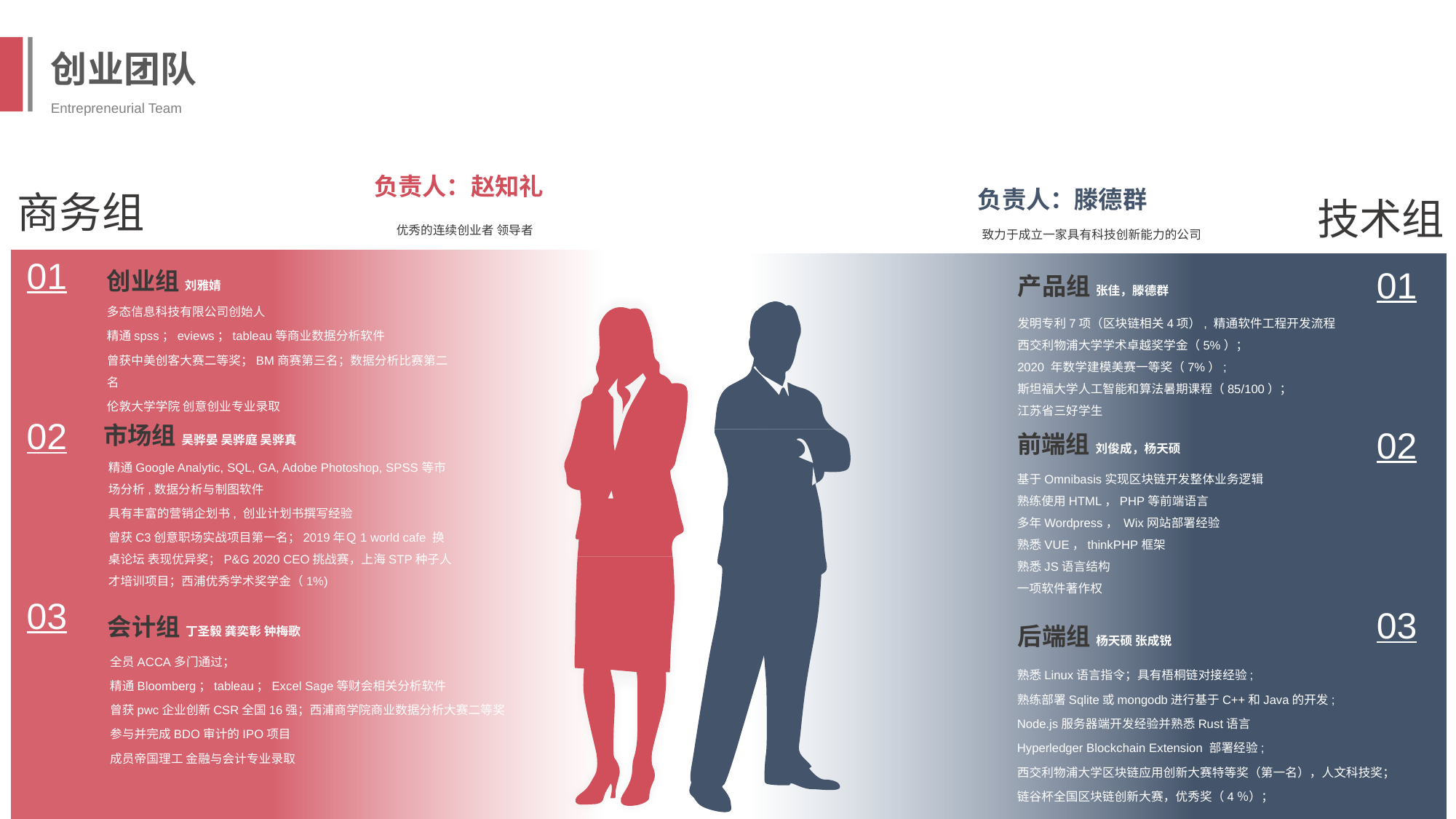

创业团队
Entrepreneurial Team
负责人：赵知礼
负责人：滕德群
商务组
技术组
 致力于成立一家具有科技创新能力的公司
优秀的连续创业者 领导者
01

01
创业组 刘雅婧
多态信息科技有限公司创始人
精通spss；eviews；tableau等商业数据分析软件
曾获中美创客大赛二等奖；BM商赛第三名；数据分析比赛第二名
伦敦大学学院 创意创业专业录取

产品组 张佳，滕德群

发明专利7项（区块链相关4项）, 精通软件工程开发流程
西交利物浦大学学术卓越奖学金（5%）；
2020 年数学建模美赛一等奖（7%）;
斯坦福大学人工智能和算法暑期课程（85/100）；
江苏省三好学生
02
市场组 吴骅晏 吴骅庭 吴骅真

精通Google Analytic, SQL, GA, Adobe Photoshop, SPSS等市场分析,数据分析与制图软件
具有丰富的营销企划书, 创业计划书撰写经验
曾获C3创意职场实战项目第一名；2019年Ｑ1 world cafe 换桌论坛 表现优异奖；P&G 2020 CEO挑战赛，上海STP种子人才培训项目；西浦优秀学术奖学金（1%)
02
前端组 刘俊成，杨天硕
基于Omnibasis实现区块链开发整体业务逻辑
熟练使用HTML，PHP等前端语言
多年Wordpress， Wix网站部署经验
熟悉VUE，thinkPHP框架
熟悉JS语言结构
一项软件著作权
03
03
会计组 丁圣毅 龚奕彰 钟梅歌

全员ACCA多门通过；
精通Bloomberg；tableau；Excel Sage等财会相关分析软件
曾获pwc企业创新CSR全国16强；西浦商学院商业数据分析大赛二等奖
参与并完成BDO审计的IPO项目
成员帝国理工 金融与会计专业录取

后端组 杨天硕 张成锐
熟悉Linux语言指令；具有梧桐链对接经验;
熟练部署Sqlite或mongodb进行基于C++和Java的开发;
Node.js服务器端开发经验并熟悉Rust语言
Hyperledger Blockchain Extension 部署经验;
西交利物浦大学区块链应用创新大赛特等奖（第一名），人文科技奖；
链谷杯全国区块链创新大赛，优秀奖（4％）；